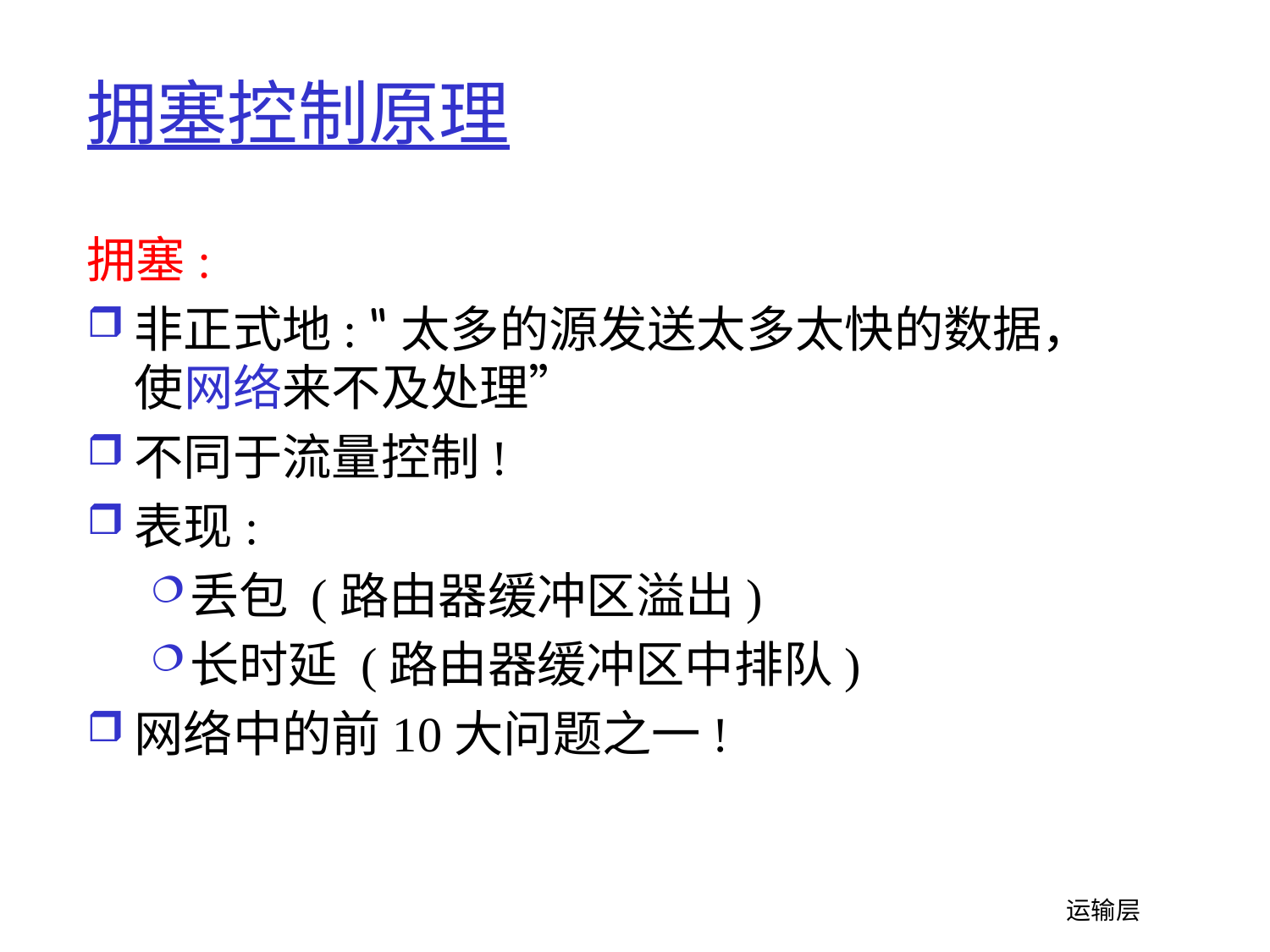

# 拥塞控制原理
拥塞:
非正式地: “太多的源发送太多太快的数据，使网络来不及处理”
不同于流量控制!
表现:
丢包 (路由器缓冲区溢出)
长时延 (路由器缓冲区中排队)
网络中的前10大问题之一!

 运输层
100